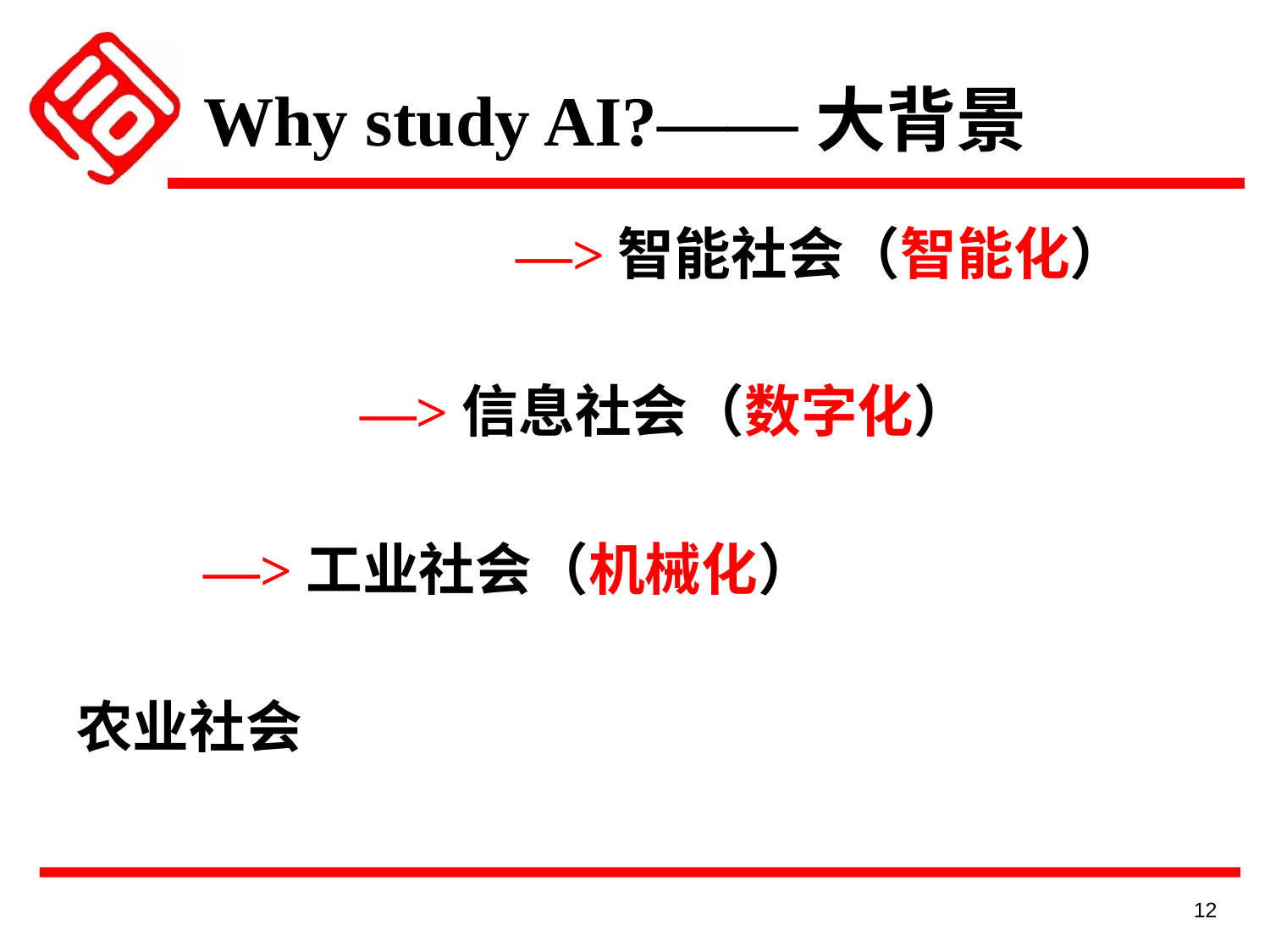

# Why study AI?——大背景
                               —>智能社会（智能化）

                    —>信息社会（数字化）

         —>工业社会（机械化）

农业社会

12